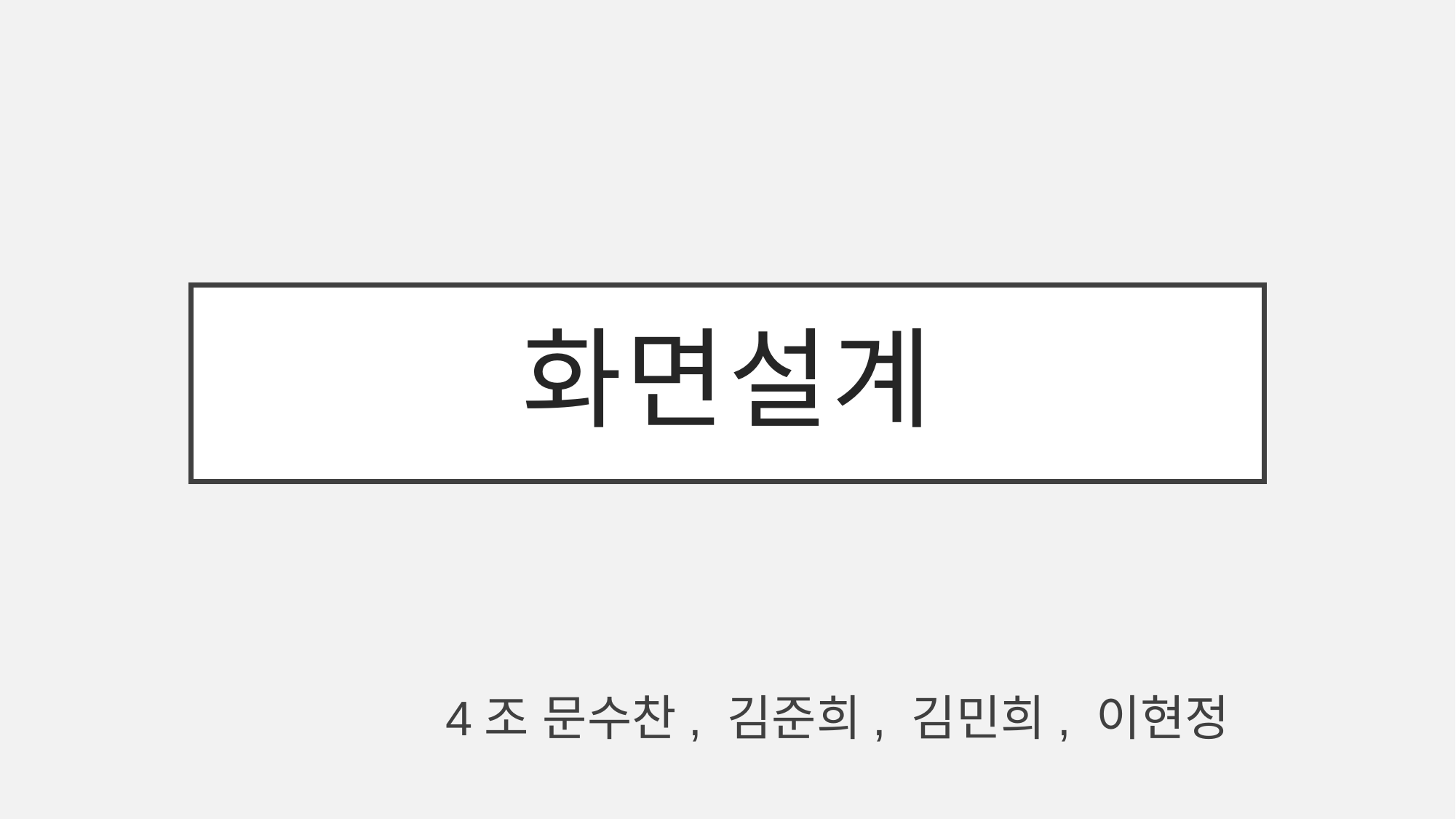

# 화면설계
4조 문수찬, 김준희, 김민희, 이현정